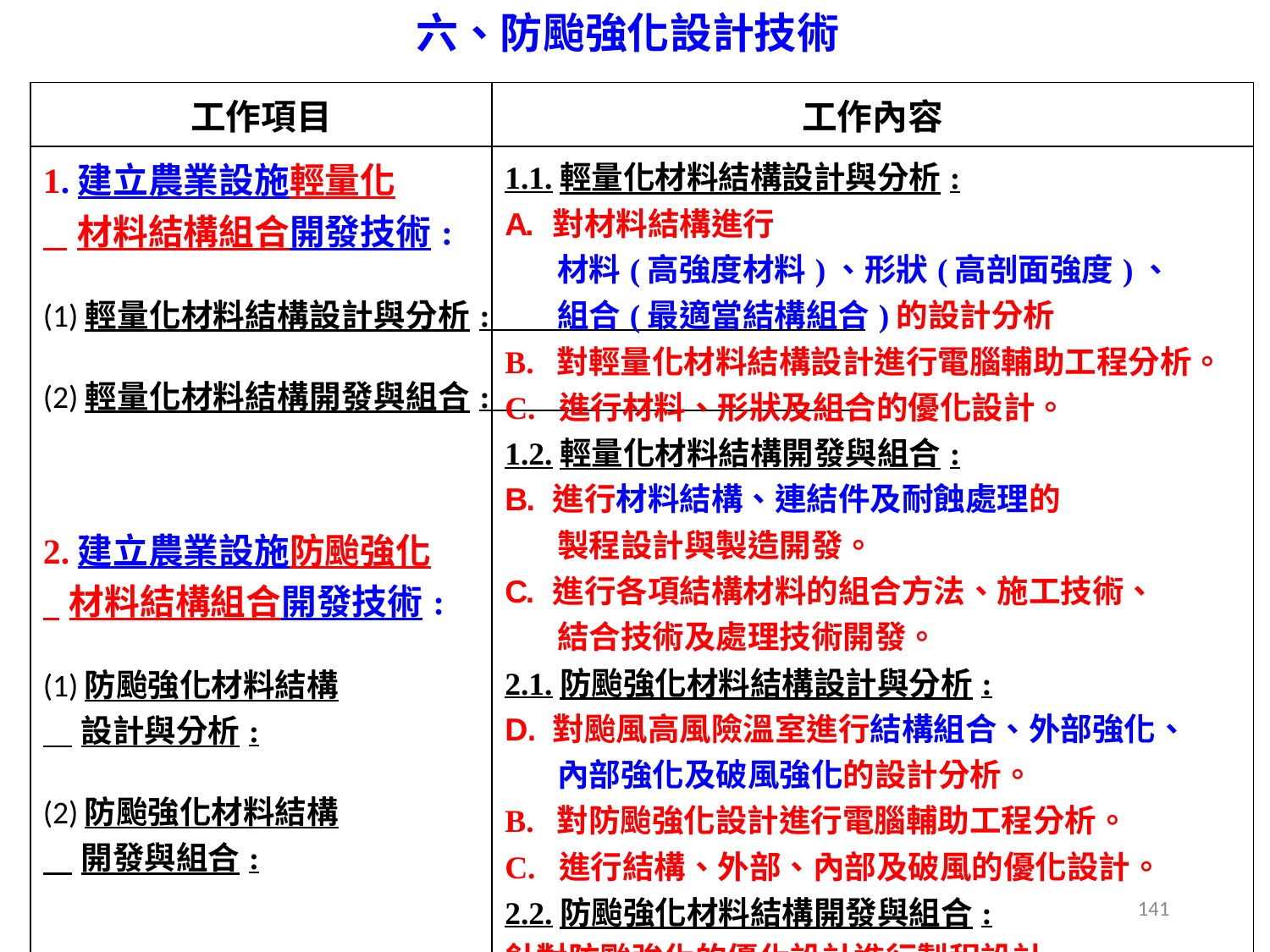

六、防颱強化設計技術
| 工作項目 | 工作內容 |
| --- | --- |
| 1.建立農業設施輕量化 材料結構組合開發技術: (1)輕量化材料結構設計與分析: (2)輕量化材料結構開發與組合: 2.建立農業設施防颱強化 材料結構組合開發技術: (1)防颱強化材料結構 設計與分析: (2)防颱強化材料結構 開發與組合: | 1.1.輕量化材料結構設計與分析: 對材料結構進行 材料(高強度材料)、形狀(高剖面強度)、 組合(最適當結構組合)的設計分析 B. 對輕量化材料結構設計進行電腦輔助工程分析。 C. 進行材料、形狀及組合的優化設計。 1.2.輕量化材料結構開發與組合: 進行材料結構、連結件及耐蝕處理的 製程設計與製造開發。 進行各項結構材料的組合方法、施工技術、 結合技術及處理技術開發。 2.1.防颱強化材料結構設計與分析: 對颱風高風險溫室進行結構組合、外部強化、 內部強化及破風強化的設計分析。 B. 對防颱強化設計進行電腦輔助工程分析。 C. 進行結構、外部、內部及破風的優化設計。 2.2.防颱強化材料結構開發與組合: 針對防颱強化的優化設計進行製程設計、 組合方法設計及製造開發。 |
141